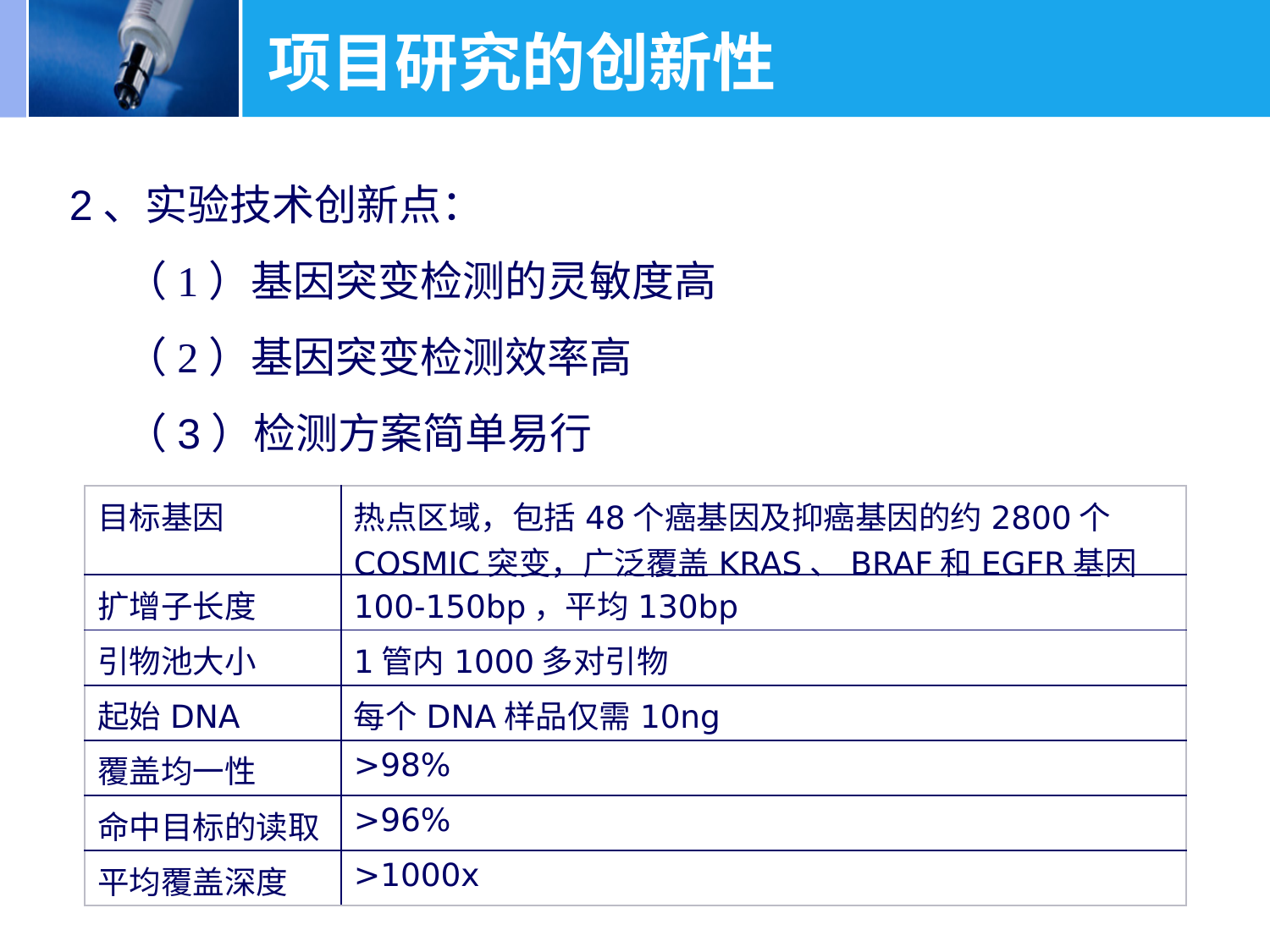

# 项目研究的创新性
 2、实验技术创新点：
      （1）基因突变检测的灵敏度高
      （2）基因突变检测效率高
      （3）检测方案简单易行
| 目标基因 | 热点区域，包括48个癌基因及抑癌基因的约2800个COSMIC突变，广泛覆盖KRAS、BRAF和EGFR基因 |
| --- | --- |
| 扩增子长度 | 100-150bp，平均130bp |
| 引物池大小 | 1管内1000多对引物 |
| 起始DNA | 每个DNA样品仅需10ng |
| 覆盖均一性 | >98% |
| 命中目标的读取 | >96% |
| 平均覆盖深度 | >1000x |